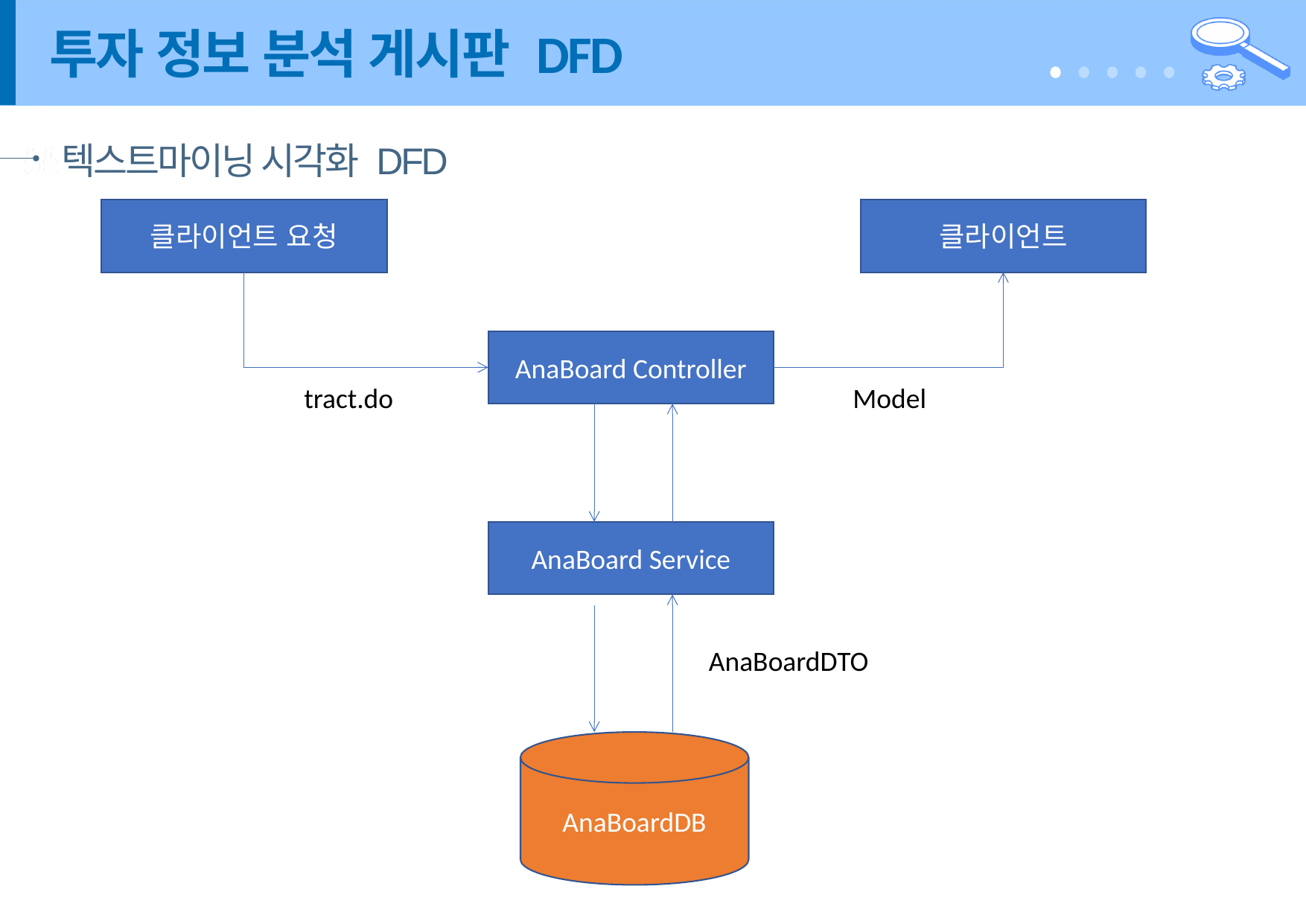

# 투자 정보 분석 게시판 DFD
텍스트마이닝 시각화 DFD
클라이언트 요청
클라이언트
AnaBoard Controller
AnaBoard Service
AnaBoardDB
tract.do
Model
AnaBoardDTO